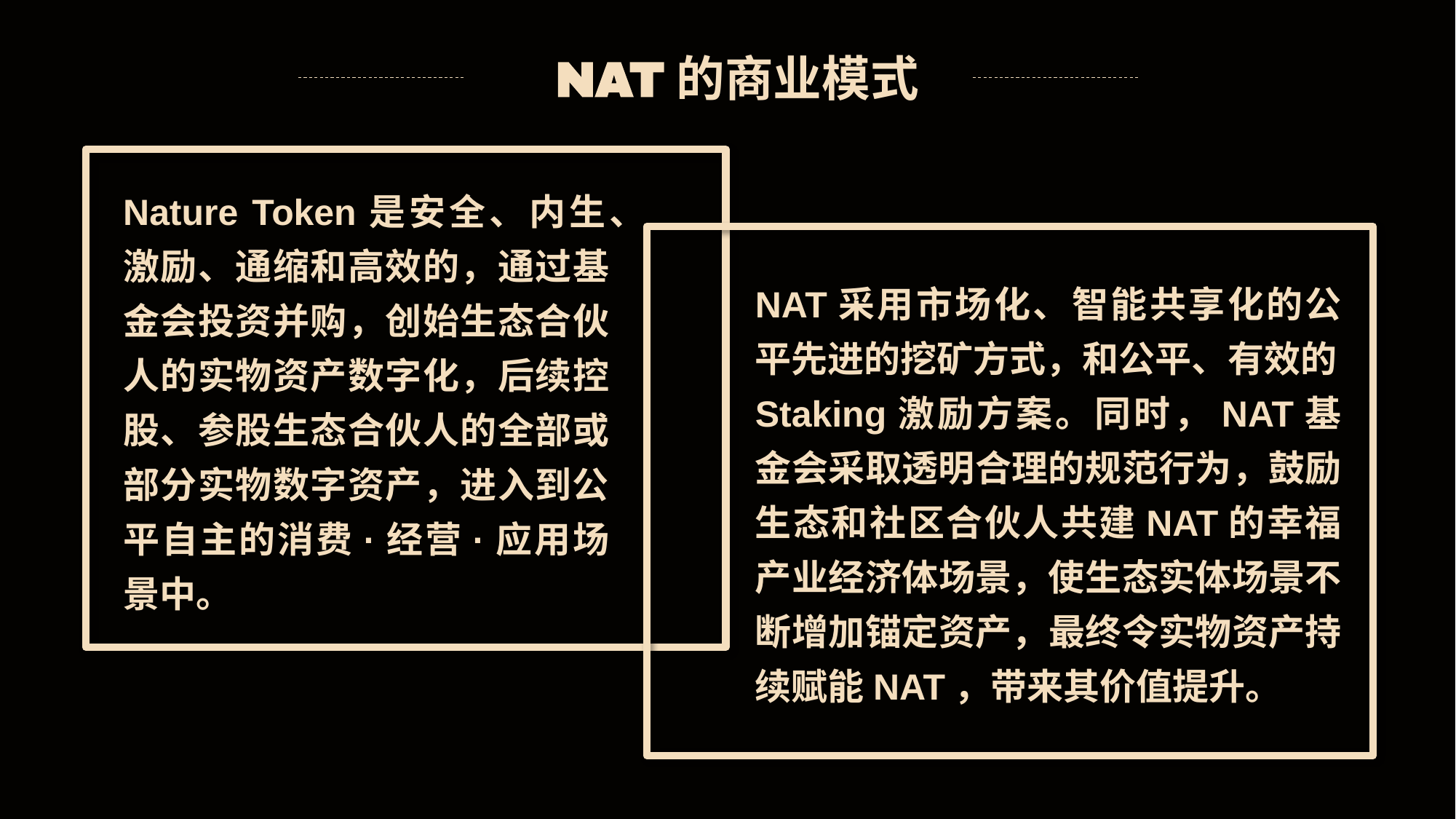

NAT的商业模式

Nature Token是安全、内生、激励、通缩和高效的，通过基金会投资并购，创始生态合伙人的实物资产数字化，后续控股、参股生态合伙人的全部或部分实物数字资产，进入到公平自主的消费·经营·应用场景中。

NAT采用市场化、智能共享化的公平先进的挖矿方式，和公平、有效的Staking激励方案。同时，NAT基金会采取透明合理的规范行为，鼓励生态和社区合伙人共建NAT的幸福产业经济体场景，使生态实体场景不断增加锚定资产，最终令实物资产持续赋能NAT，带来其价值提升。